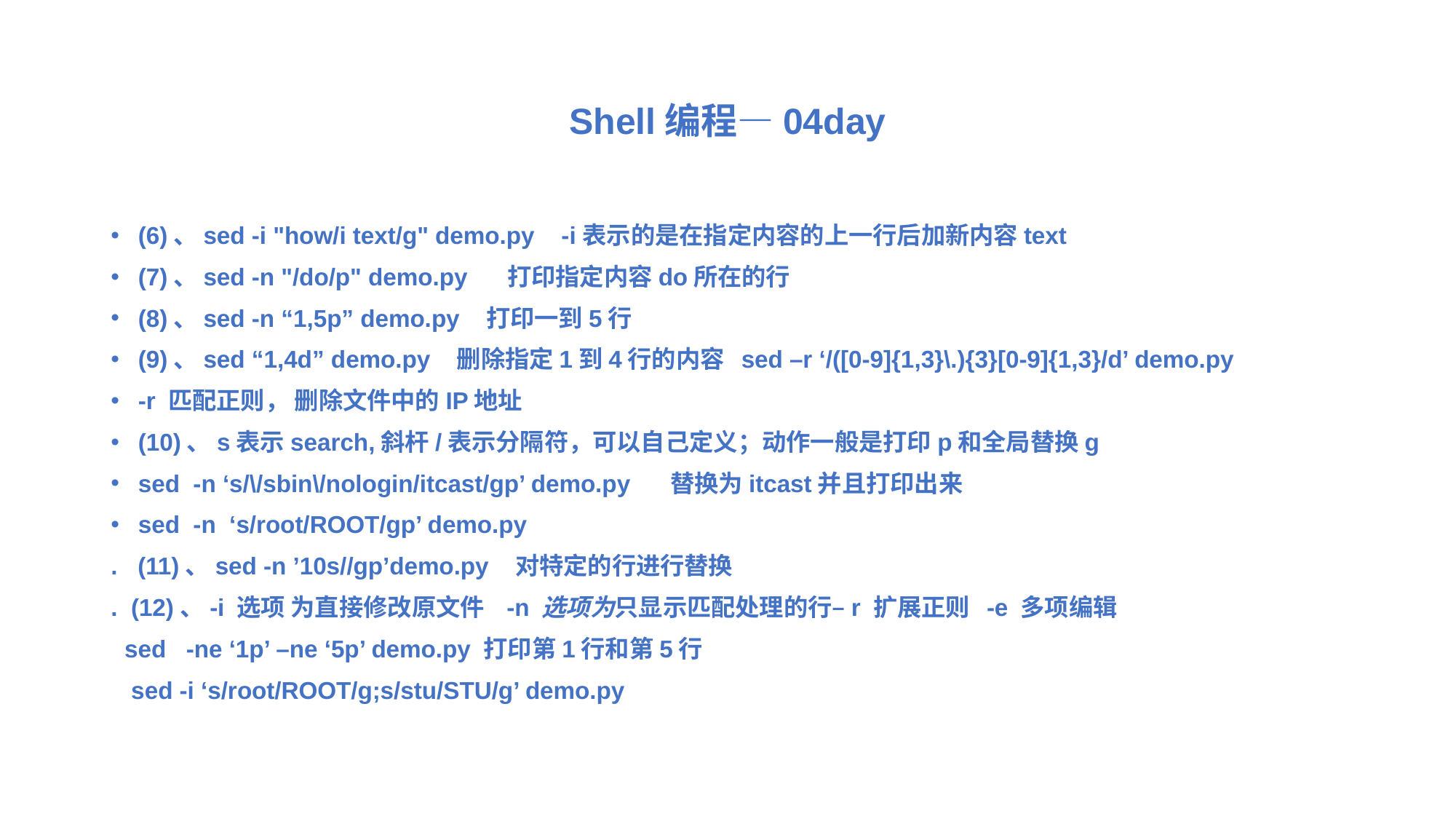

# Shell编程—04day
(6)、sed -i "how/i text/g" demo.py    -i表示的是在指定内容的上一行后加新内容text
(7)、sed -n "/do/p" demo.py     打印指定内容do所在的行
(8)、sed -n “1,5p” demo.py   打印一到5行
(9)、sed “1,4d” demo.py   删除指定1到4行的内容  sed –r ‘/([0-9]{1,3}\.){3}[0-9]{1,3}/d’ demo.py
-r 匹配正则， 删除文件中的IP地址
(10)、s表示search,斜杆/表示分隔符，可以自己定义；动作一般是打印p和全局替换g
sed  -n ‘s/\/sbin\/nologin/itcast/gp’ demo.py     替换为itcast并且打印出来
sed  -n  ‘s/root/ROOT/gp’ demo.py
.   (11)、sed -n ’10s//gp’demo.py   对特定的行进行替换
.  (12)、-i 选项 为直接修改原文件   -n 选项为只显示匹配处理的行–r 扩展正则  -e 多项编辑
  sed   -ne ‘1p’ –ne ‘5p’ demo.py 打印第1行和第5行
   sed -i ‘s/root/ROOT/g;s/stu/STU/g’ demo.py